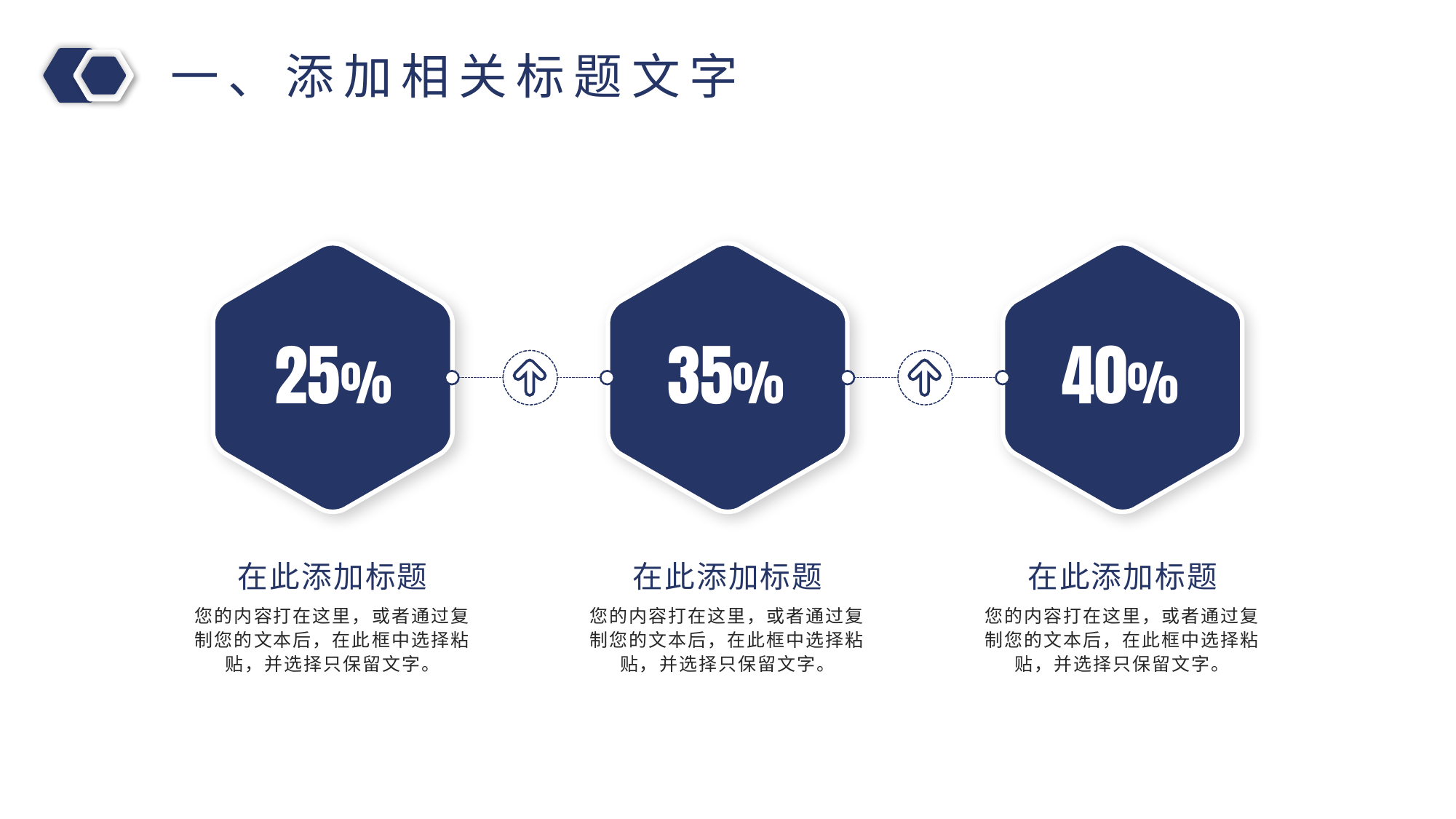

一、添加相关标题文字

25%
35%
40%

在此添加标题
您的内容打在这里，或者通过复制您的文本后，在此框中选择粘贴，并选择只保留文字。
在此添加标题
您的内容打在这里，或者通过复制您的文本后，在此框中选择粘贴，并选择只保留文字。
在此添加标题
您的内容打在这里，或者通过复制您的文本后，在此框中选择粘贴，并选择只保留文字。